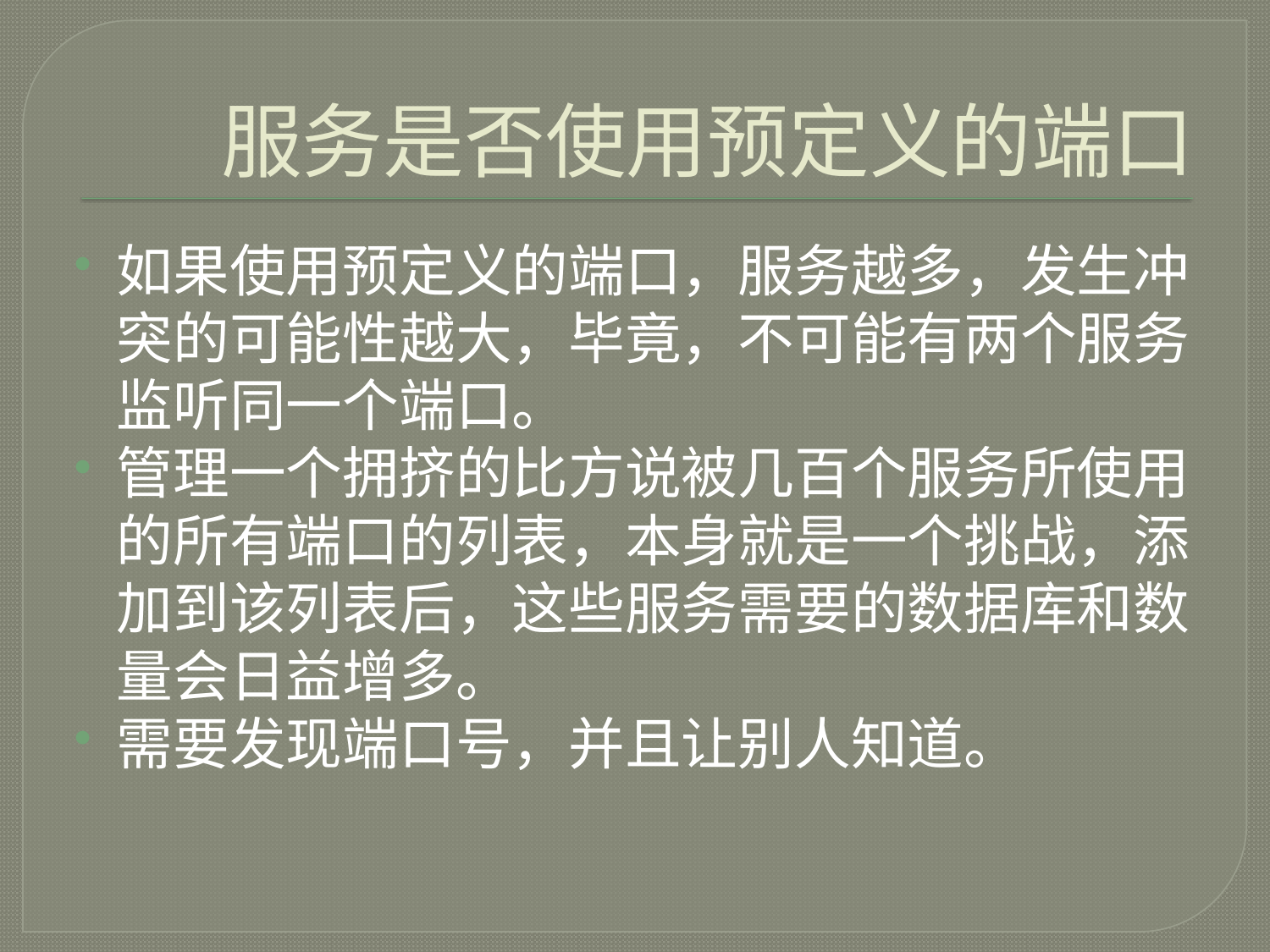

# 服务是否使用预定义的端口
如果使用预定义的端口，服务越多，发生冲突的可能性越大，毕竟，不可能有两个服务监听同一个端口。
管理一个拥挤的比方说被几百个服务所使用的所有端口的列表，本身就是一个挑战，添加到该列表后，这些服务需要的数据库和数量会日益增多。
需要发现端口号，并且让别人知道。